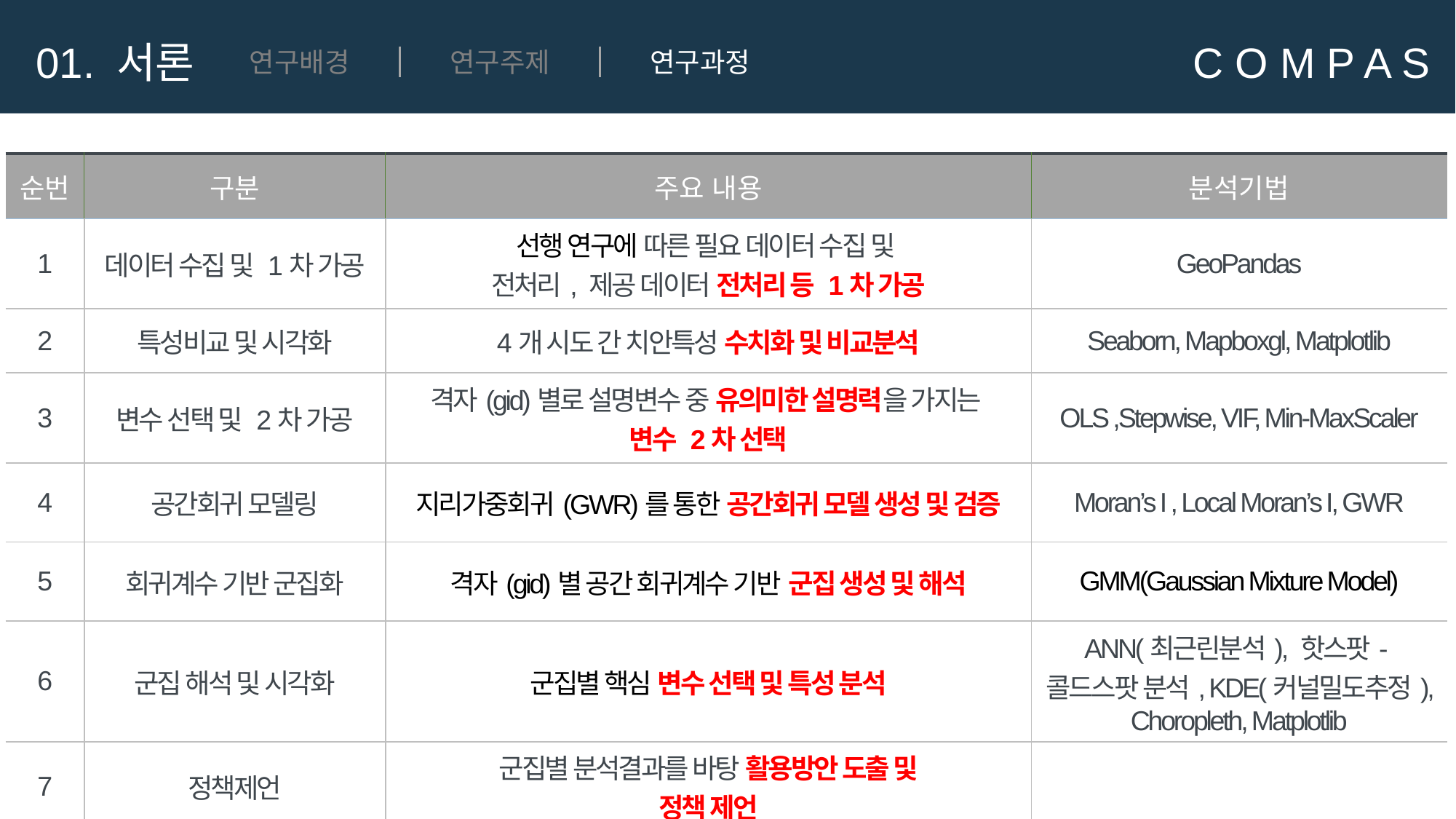

C O M P A S
연구배경
연구주제
연구과정
01. 서론
| 순번 | 구분 | 주요 내용 | 분석기법 |
| --- | --- | --- | --- |
| 1 | 데이터 수집 및 1차 가공 | 선행 연구에 따른 필요 데이터 수집 및 전처리, 제공 데이터 전처리 등 1차 가공 | GeoPandas |
| 2 | 특성비교 및 시각화 | 4개 시도 간 치안특성 수치화 및 비교분석 | Seaborn, Mapboxgl, Matplotlib |
| 3 | 변수 선택 및 2차 가공 | 격자(gid)별로 설명변수 중 유의미한 설명력을 가지는 변수 2차 선택 | OLS ,Stepwise, VIF, Min-MaxScaler |
| 4 | 공간회귀 모델링 | 지리가중회귀(GWR)를 통한 공간회귀 모델 생성 및 검증 | Moran’s I , Local Moran’s I, GWR |
| 5 | 회귀계수 기반 군집화 | 격자(gid)별 공간 회귀계수 기반 군집 생성 및 해석 | GMM(Gaussian Mixture Model) |
| 6 | 군집 해석 및 시각화 | 군집별 핵심 변수 선택 및 특성 분석 | ANN(최근린분석), 핫스팟-콜드스팟 분석, KDE(커널밀도추정), Choropleth, Matplotlib |
| 7 | 정책제언 | 군집별 분석결과를 바탕 활용방안 도출 및 정책 제언 |  |